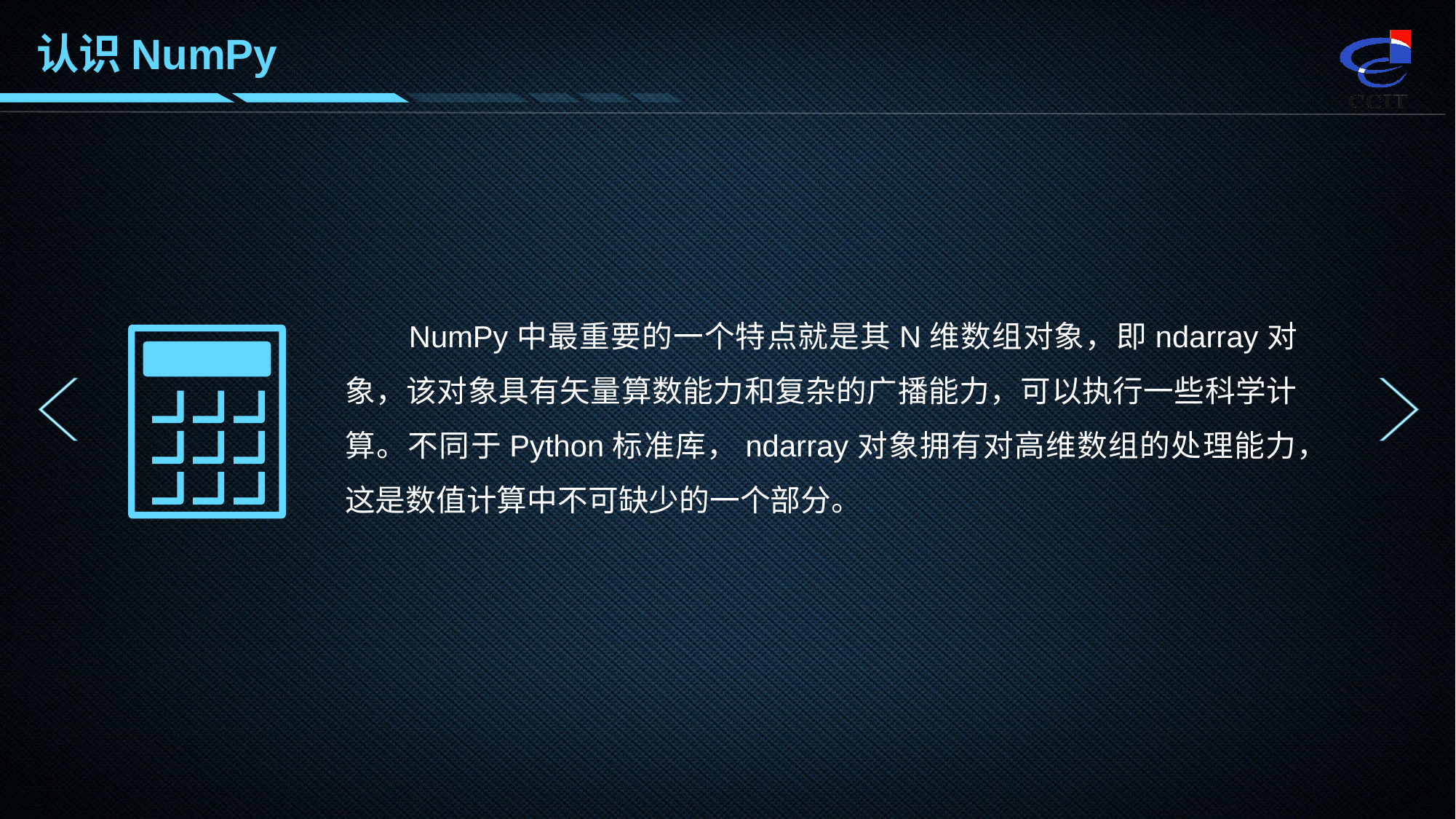

认识NumPy
 NumPy中最重要的一个特点就是其N维数组对象，即ndarray对象，该对象具有矢量算数能力和复杂的广播能力，可以执行一些科学计算。不同于Python标准库，ndarray对象拥有对高维数组的处理能力，这是数值计算中不可缺少的一个部分。